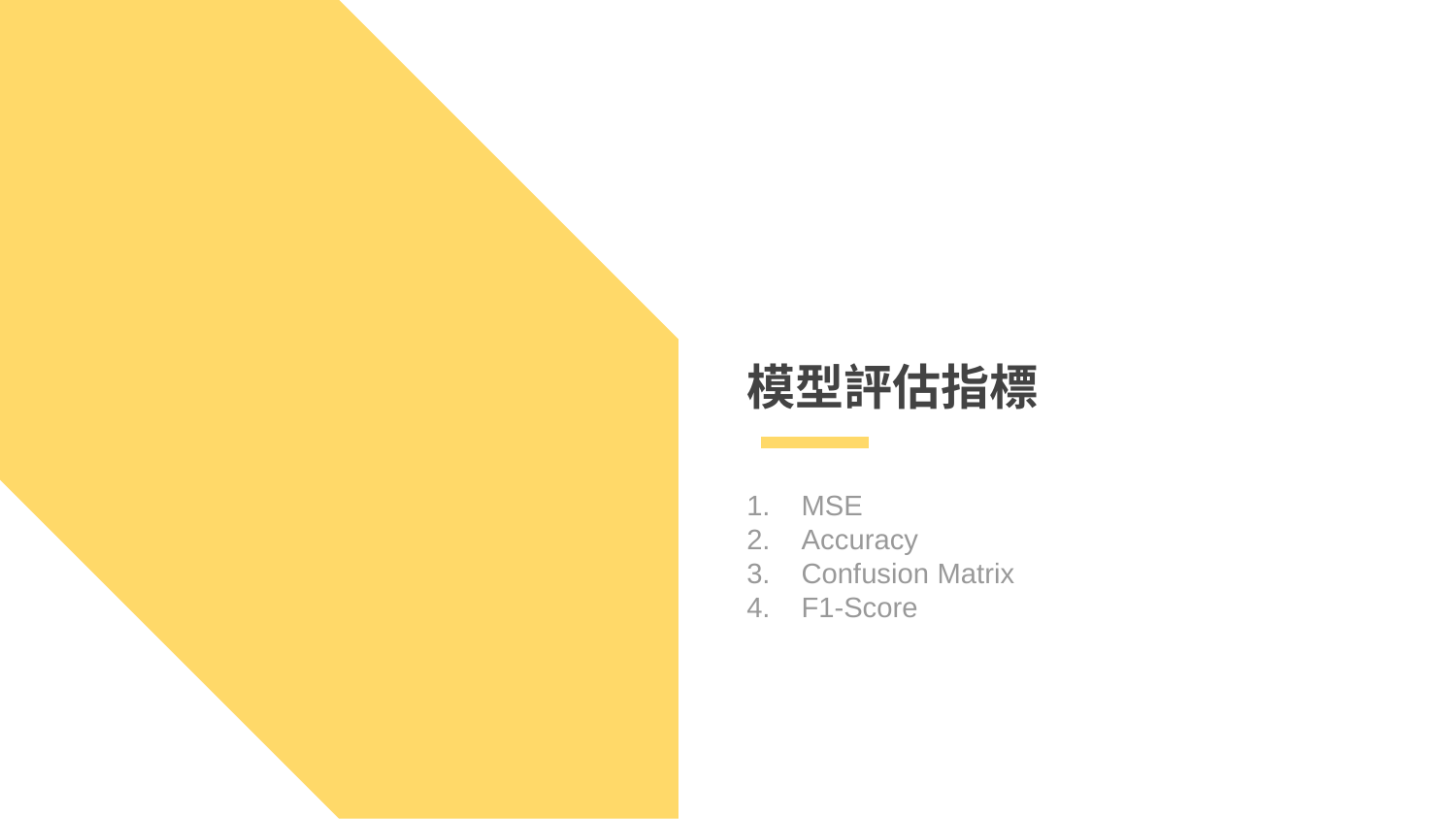

# 模型評估指標
MSE
Accuracy
Confusion Matrix
F1-Score